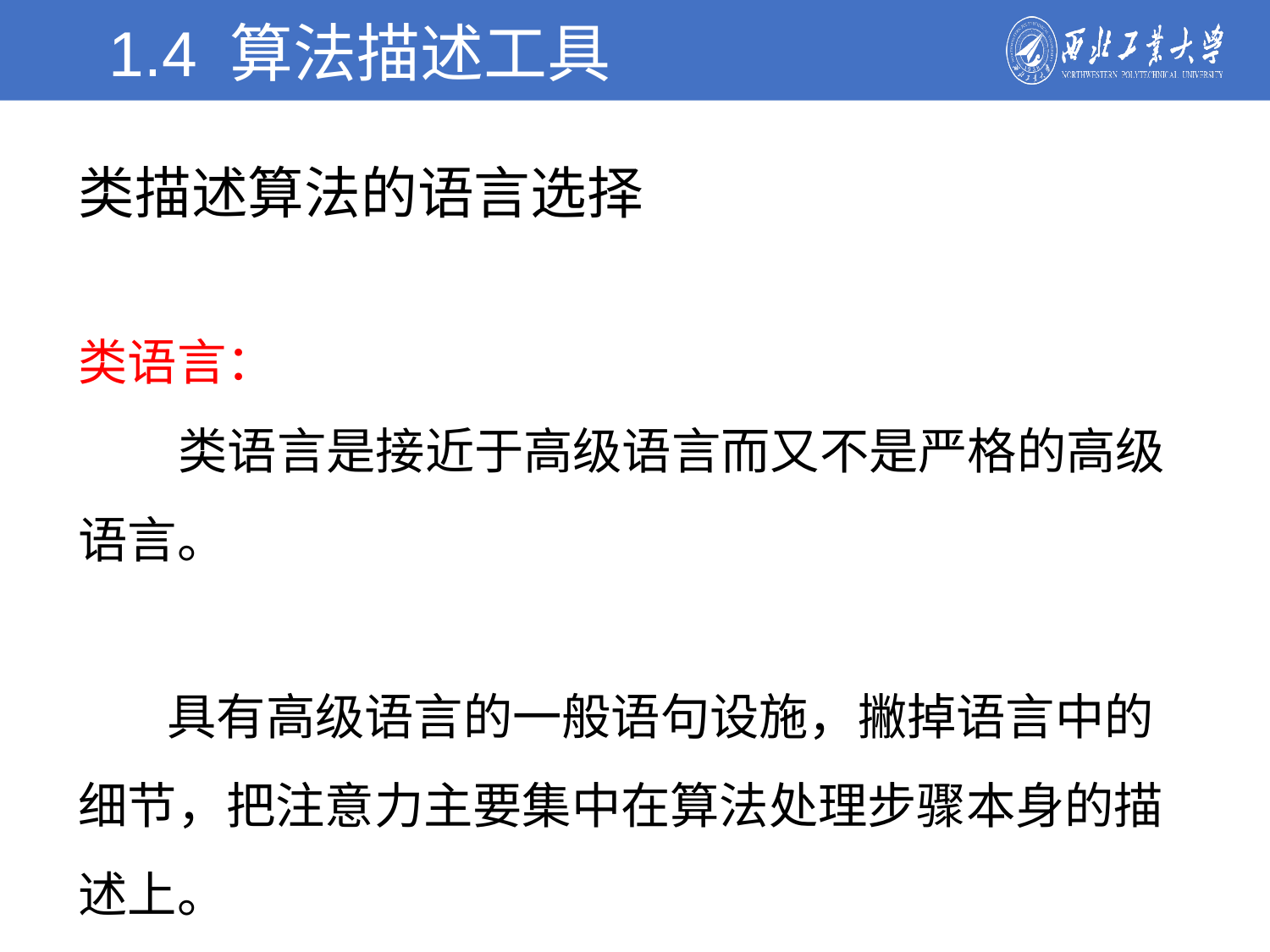

1.4 算法描述工具
类描述算法的语言选择

类语言：
        类语言是接近于高级语言而又不是严格的高级语言。

       具有高级语言的一般语句设施，撇掉语言中的细节，把注意力主要集中在算法处理步骤本身的描述上。
学校简介
52